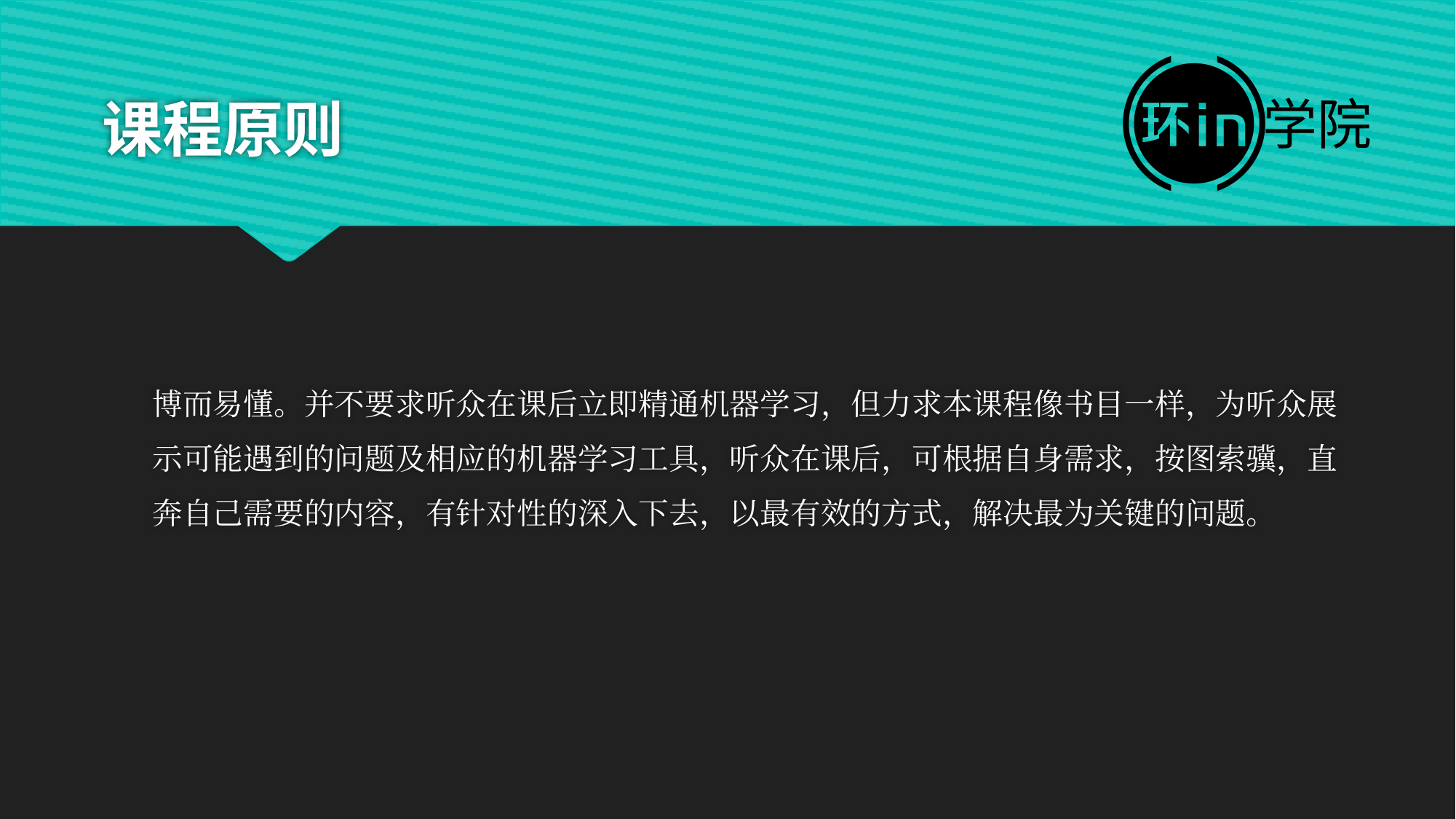

# 课程原则
除第一节课程外，其他节不需要此幻灯片
博而易懂。并不要求听众在课后立即精通机器学习，但力求本课程像书目一样，为听众展示可能遇到的问题及相应的机器学习工具，听众在课后，可根据自身需求，按图索骥，直奔自己需要的内容，有针对性的深入下去，以最有效的方式，解决最为关键的问题。